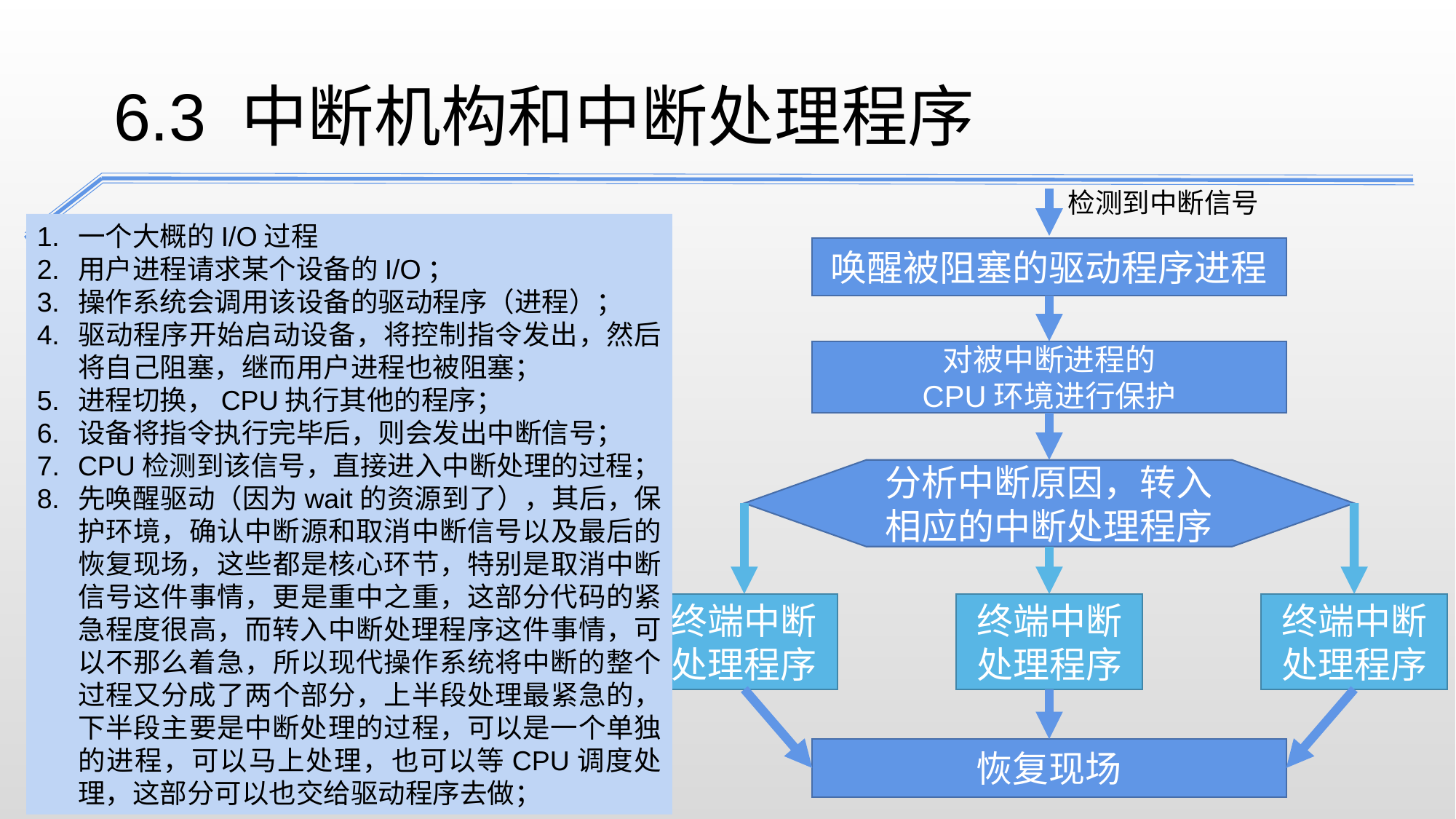

6.3 中断机构和中断处理程序
检测到中断信号
一个大概的I/O过程
用户进程请求某个设备的I/O；
操作系统会调用该设备的驱动程序（进程）；
驱动程序开始启动设备，将控制指令发出，然后将自己阻塞，继而用户进程也被阻塞；
进程切换，CPU执行其他的程序；
设备将指令执行完毕后，则会发出中断信号；
CPU检测到该信号，直接进入中断处理的过程；
先唤醒驱动（因为wait的资源到了），其后，保护环境，确认中断源和取消中断信号以及最后的恢复现场，这些都是核心环节，特别是取消中断信号这件事情，更是重中之重，这部分代码的紧急程度很高，而转入中断处理程序这件事情，可以不那么着急，所以现代操作系统将中断的整个过程又分成了两个部分，上半段处理最紧急的，下半段主要是中断处理的过程，可以是一个单独的进程，可以马上处理，也可以等CPU调度处理，这部分可以也交给驱动程序去做；
唤醒被阻塞的驱动程序进程
对被中断进程的
CPU环境进行保护
分析中断原因，转入相应的中断处理程序
终端中断处理程序
终端中断处理程序
终端中断处理程序
恢复现场